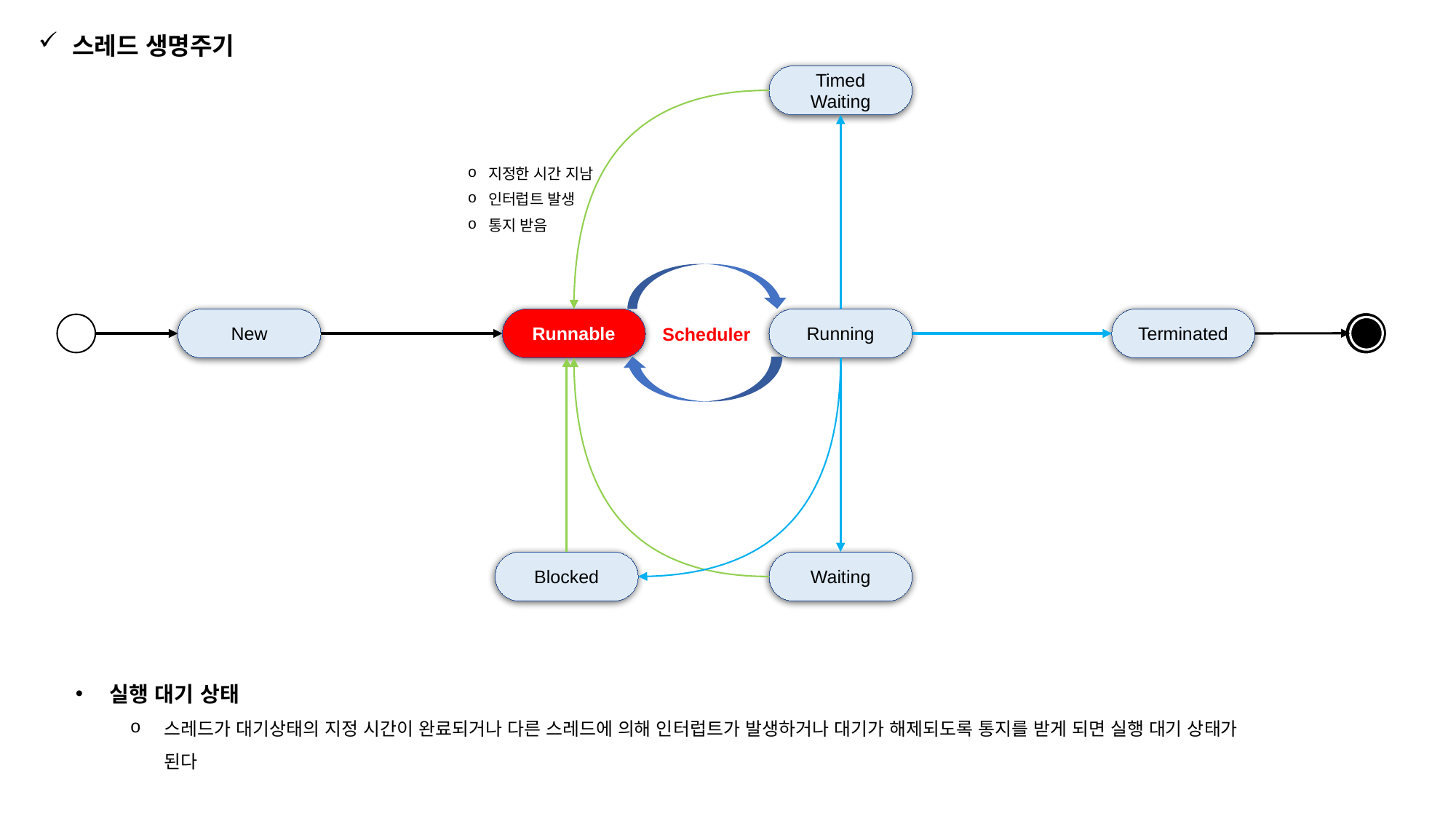

스레드 생명주기
Timed
Waiting
지정한 시간 지남
인터럽트 발생
통지 받음

New
Runnable
Terminated
Running

Scheduler

Blocked
Waiting
실행 대기 상태
스레드가 대기상태의 지정 시간이 완료되거나 다른 스레드에 의해 인터럽트가 발생하거나 대기가 해제되도록 통지를 받게 되면 실행 대기 상태가 된다